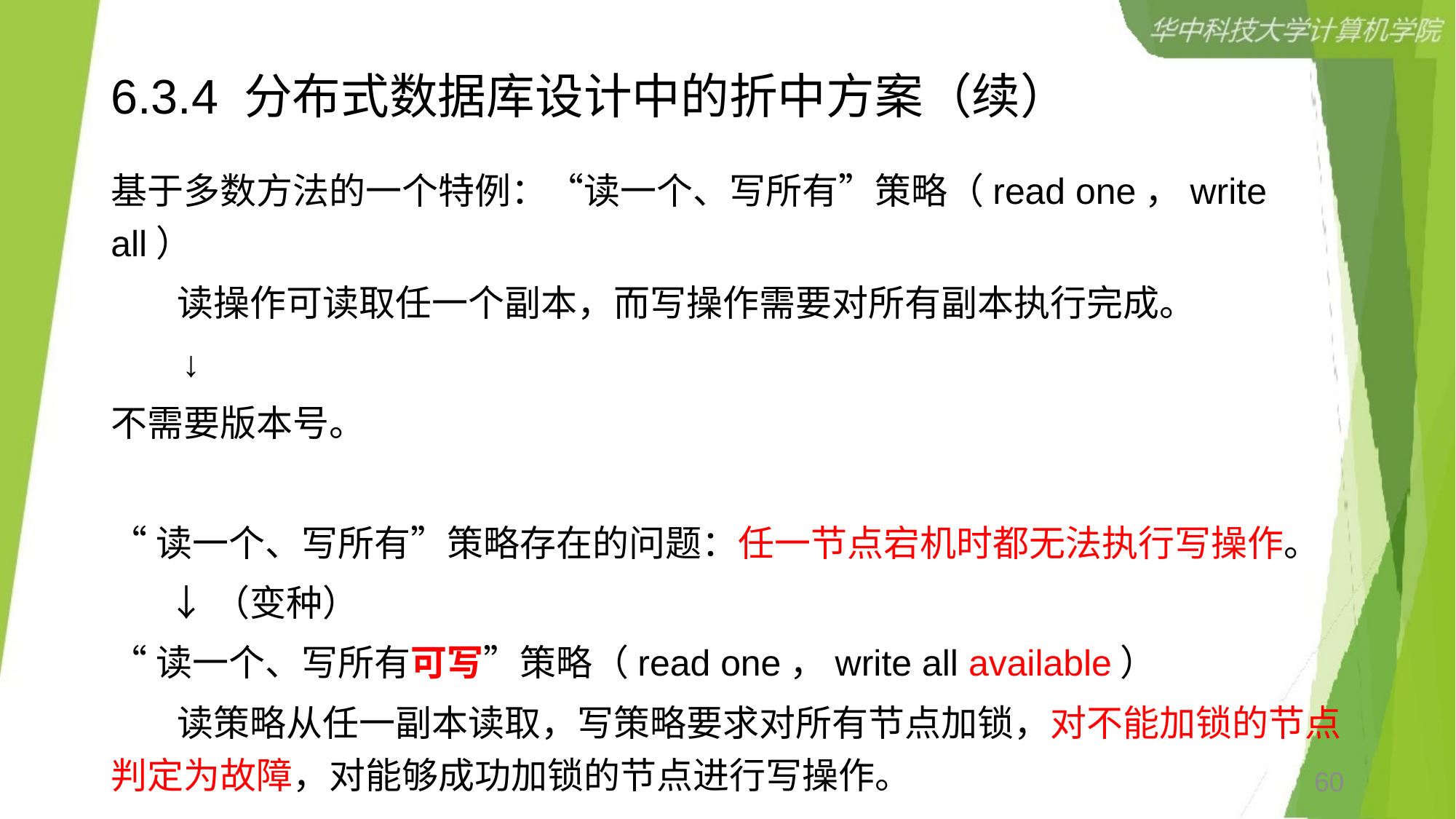

# 6.3.4 分布式数据库设计中的折中方案（续）
基于多数方法的一个特例：“读一个、写所有”策略（read one，write all）
       读操作可读取任一个副本，而写操作需要对所有副本执行完成。
       ↓
不需要版本号。

“读一个、写所有”策略存在的问题：任一节点宕机时都无法执行写操作。
       ↓（变种）
“读一个、写所有可写”策略（read one，write all available）
       读策略从任一副本读取，写策略要求对所有节点加锁，对不能加锁的节点判定为故障，对能够成功加锁的节点进行写操作。
60